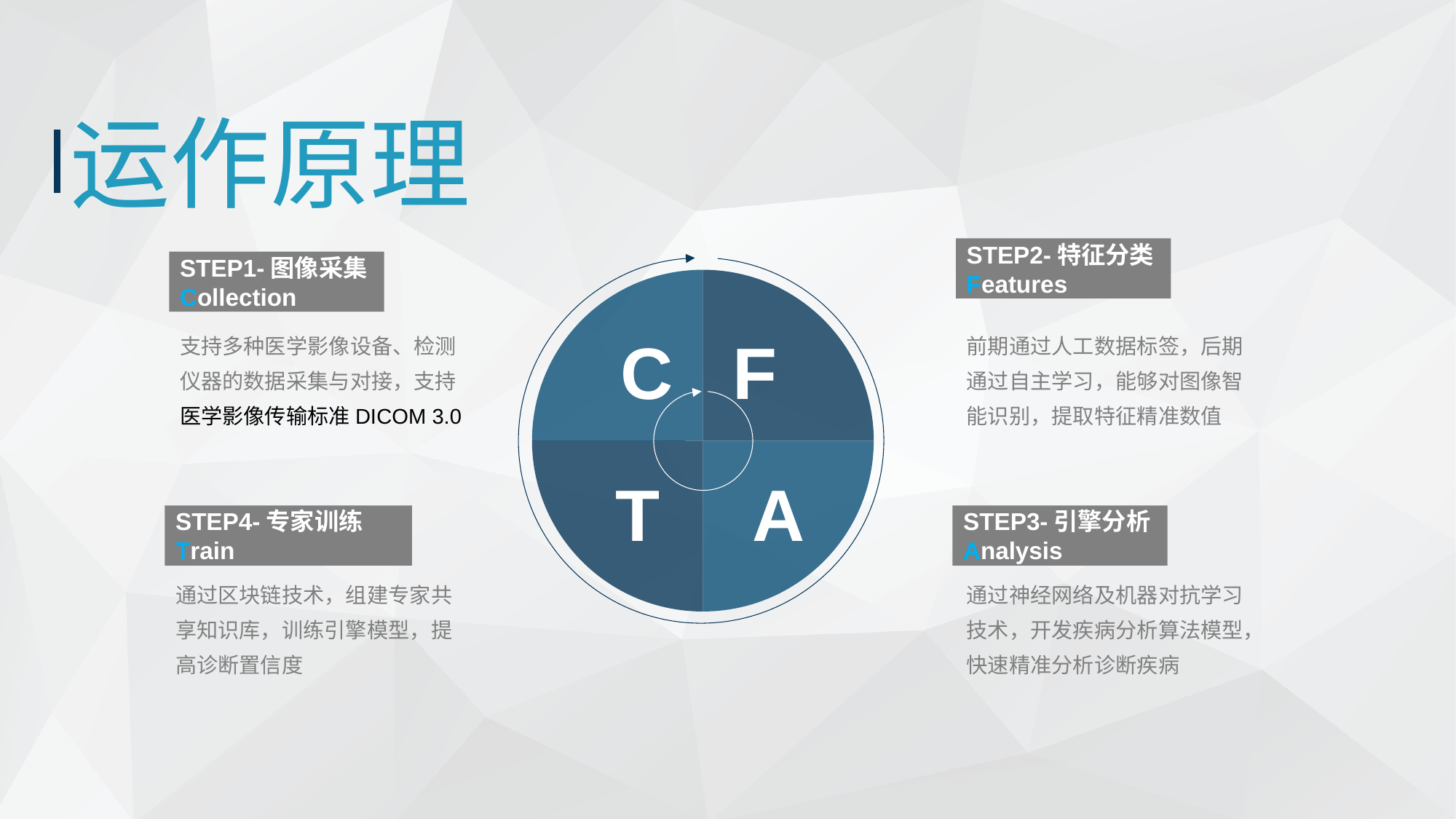

运作原理
STEP2-特征分类Features
STEP1-图像采集Collection

支持多种医学影像设备、检测仪器的数据采集与对接，支持医学影像传输标准DICOM 3.0
前期通过人工数据标签，后期通过自主学习，能够对图像智能识别，提取特征精准数值
C
F

T
A
STEP4-专家训练
Train
STEP3-引擎分析Analysis
通过区块链技术，组建专家共享知识库，训练引擎模型，提高诊断置信度
通过神经网络及机器对抗学习技术，开发疾病分析算法模型，快速精准分析诊断疾病